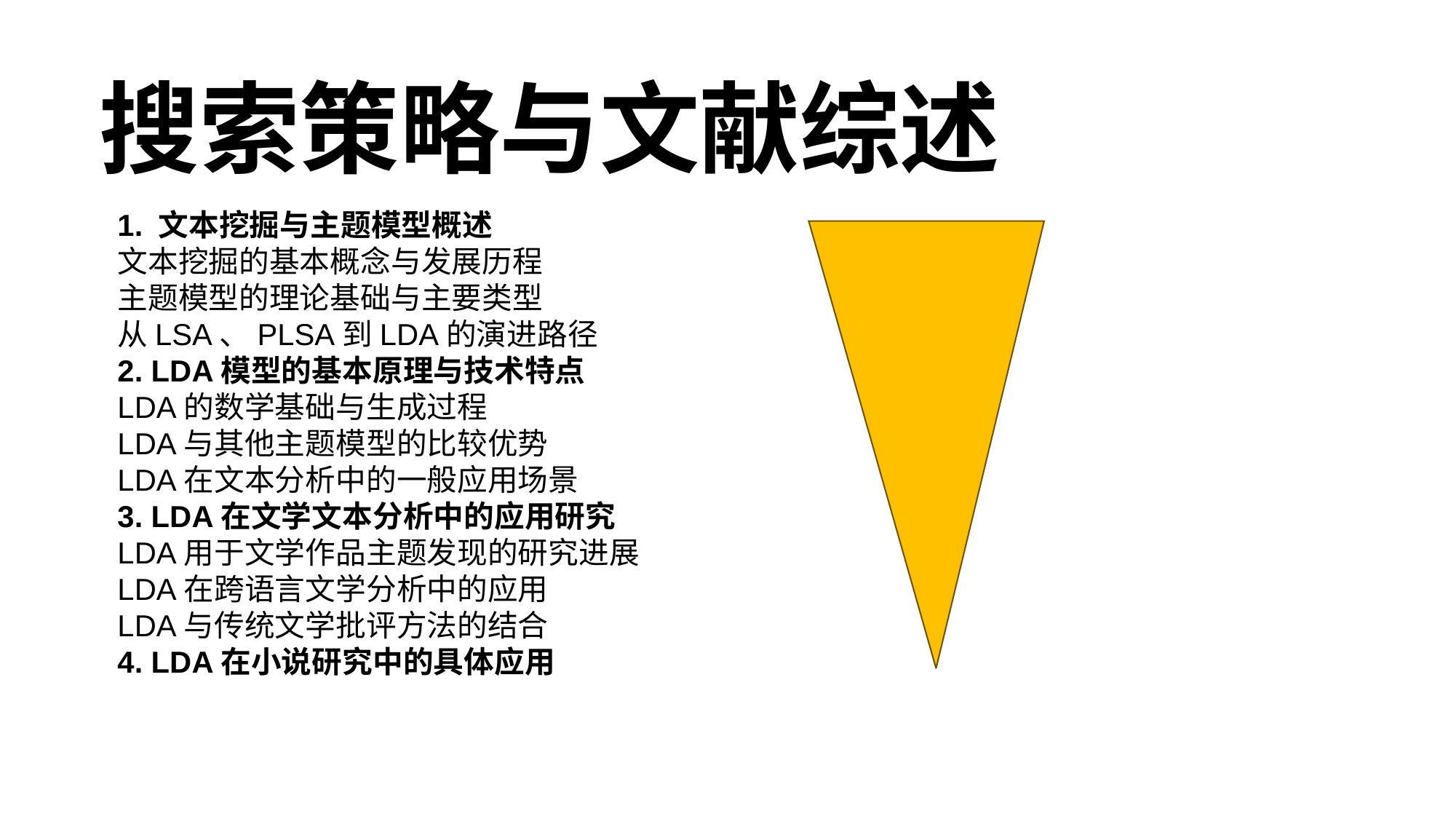

搜索策略与文献综述
1. 文本挖掘与主题模型概述
文本挖掘的基本概念与发展历程
主题模型的理论基础与主要类型
从LSA、PLSA到LDA的演进路径
2. LDA模型的基本原理与技术特点
LDA的数学基础与生成过程
LDA与其他主题模型的比较优势
LDA在文本分析中的一般应用场景
3. LDA在文学文本分析中的应用研究
LDA用于文学作品主题发现的研究进展
LDA在跨语言文学分析中的应用
LDA与传统文学批评方法的结合
4. LDA在小说研究中的具体应用